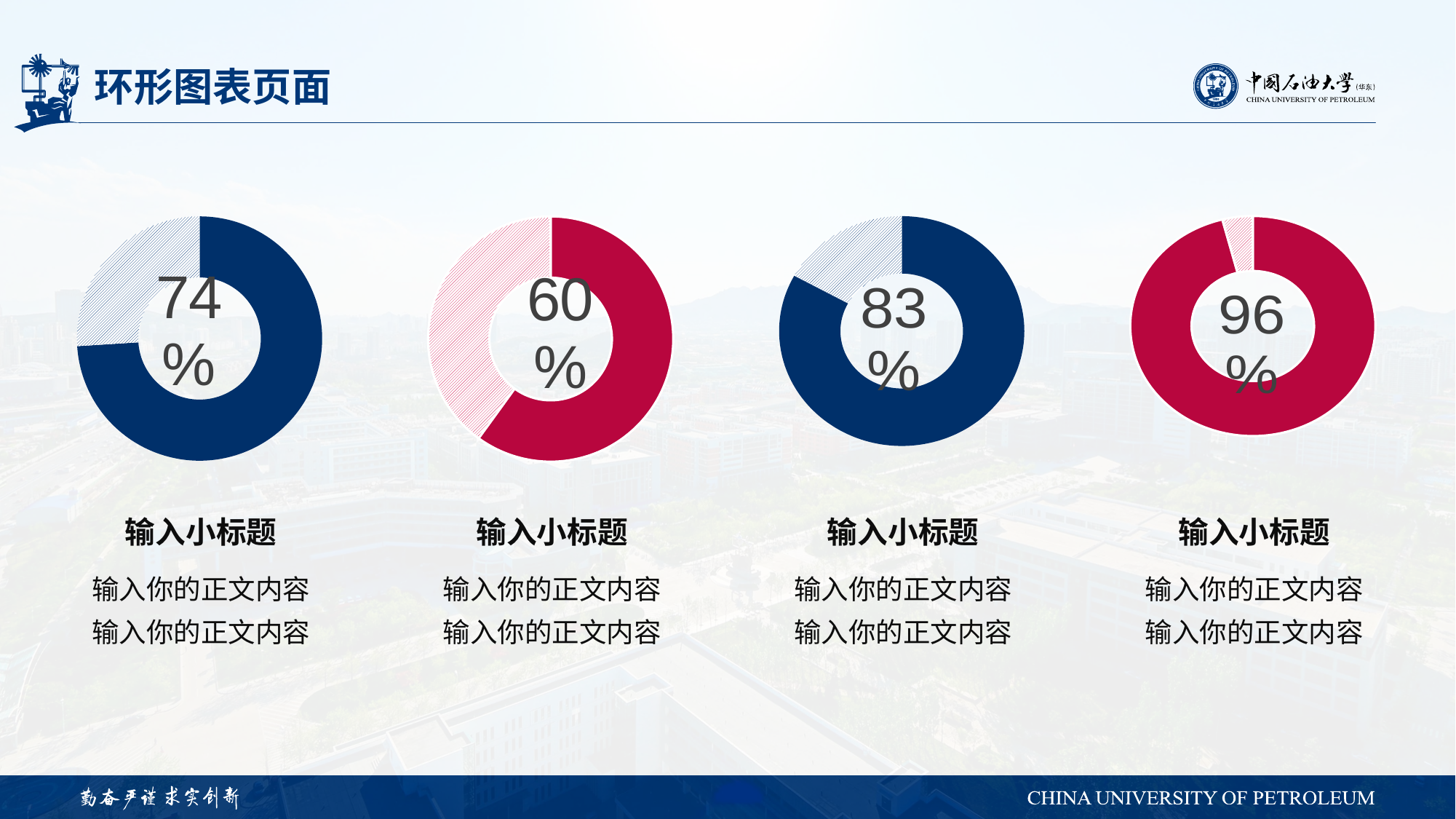

# 环形图表页面

### Chart

| Category | 销售额 |
|---|---|
| 第一季度 | 0.74 |
| 第二季度 | 0.26 |

### Chart

| Category | 销售额 |
|---|---|
| 第一季度 | 0.6 |
| 第二季度 | 0.4 |

### Chart

| Category | 销售额 |
|---|---|
| 第一季度 | 0.83 |
| 第二季度 | 0.17000000000000004 |

### Chart

| Category | 销售额 |
|---|---|
| 第一季度 | 0.96 |
| 第二季度 | 0.040000000000000036 |
输入小标题
输入小标题
输入小标题
输入小标题
输入你的正文内容
输入你的正文内容

输入你的正文内容
输入你的正文内容

输入你的正文内容
输入你的正文内容

输入你的正文内容
输入你的正文内容